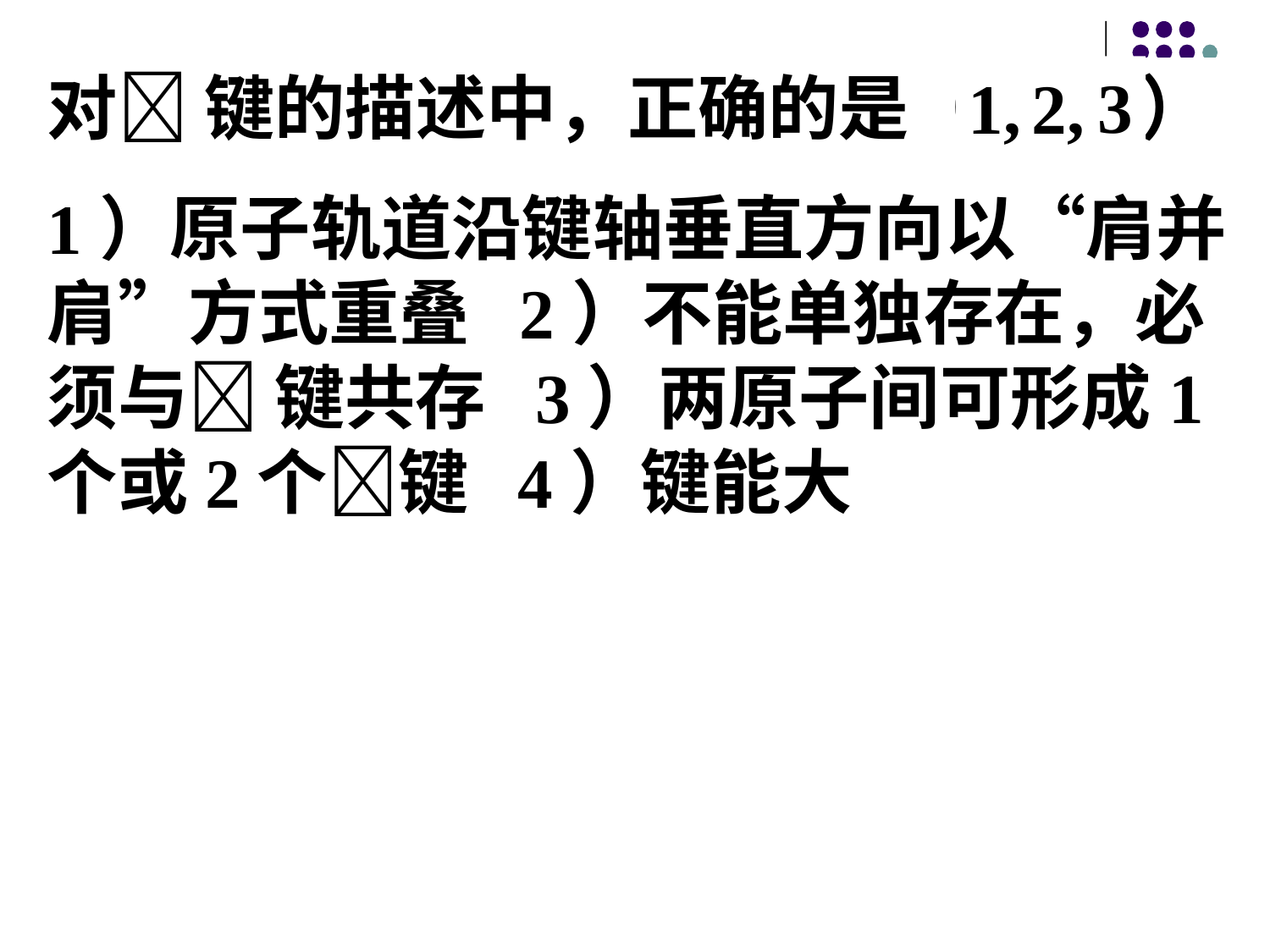

3
对π 键的描述中，正确的是（          ）
1）原子轨道沿键轴垂直方向以“肩并肩”方式重叠  2）不能单独存在，必须与σ 键共存  3）两原子间可形成1个或2个π键  4）键能大
1,
2,